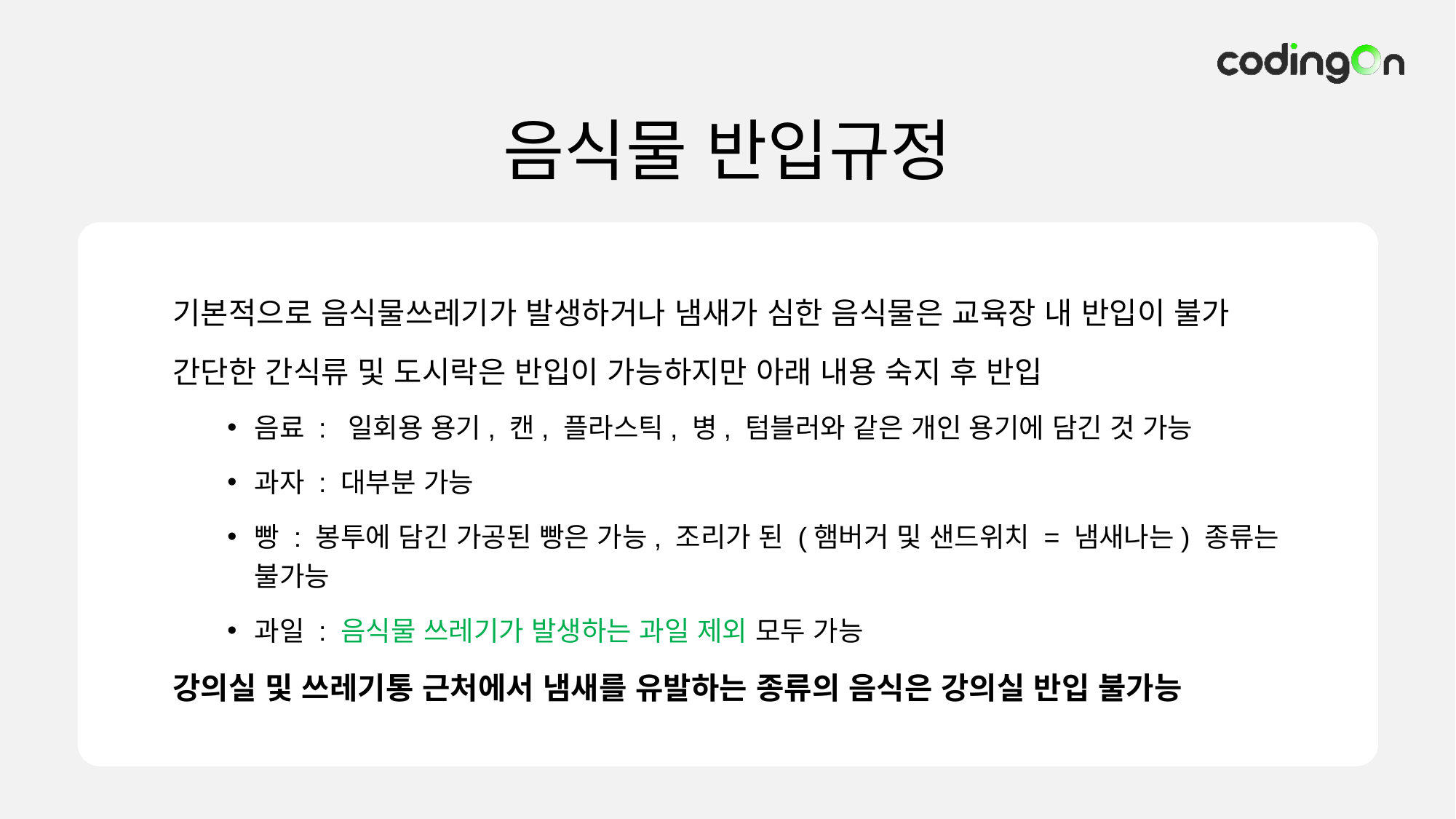

음식물 반입규정

기본적으로 음식물쓰레기가 발생하거나 냄새가 심한 음식물은 교육장 내 반입이 불가
간단한 간식류 및 도시락은 반입이 가능하지만 아래 내용 숙지 후 반입
음료 :  일회용 용기, 캔, 플라스틱, 병, 텀블러와 같은 개인 용기에 담긴 것 가능
과자 : 대부분 가능
빵 : 봉투에 담긴 가공된 빵은 가능, 조리가 된 (햄버거 및 샌드위치 = 냄새나는) 종류는 불가능
과일 : 음식물 쓰레기가 발생하는 과일 제외 모두 가능
강의실 및 쓰레기통 근처에서 냄새를 유발하는 종류의 음식은 강의실 반입 불가능